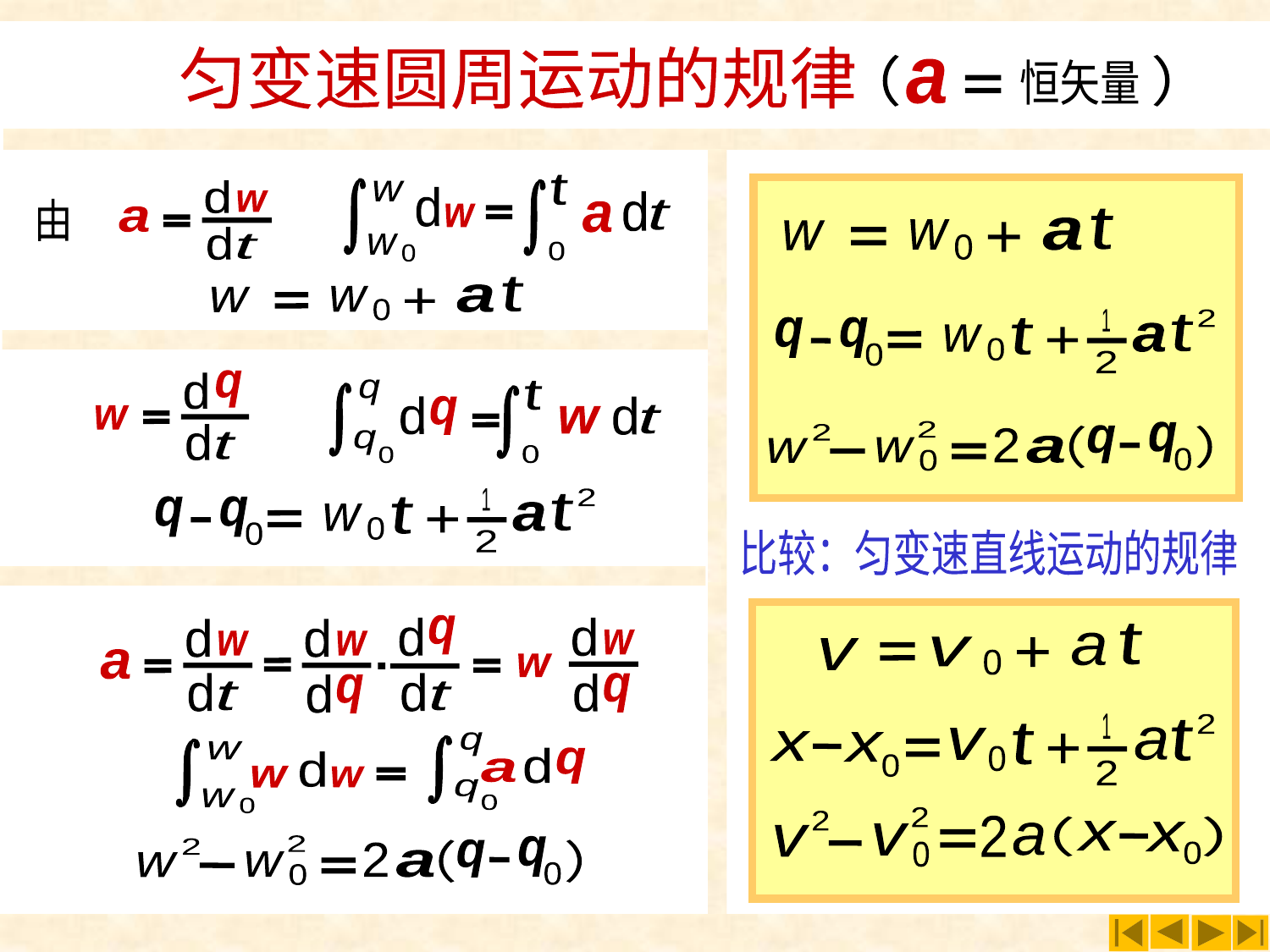

# 匀变速圆周运动
匀变速圆周运动的规律
（                  ）
α
恒矢量

t

0

ω
ω
0

t
α

ω
0
ω
+
1

2
2
t
θ
θ
t

α
ω
+
0

0
2
θ
2
θ
（        ）
2

α
ω
0
ω

0

d
ω
α

d
t
由
d
d
t

α
ω
t
α

ω
0
ω
+

θ
d
ω

d
t
θ

θ
0
t

0
θ
d
d
t
ω

1

2
2
t
θ
θ
t

α
ω
+
0

0
比较：匀变速直线运动的规律

t
a

v
+
v
0
1

2
2
t
t
a
v

+
0
x
x

0
2
2
v
v
0

2
（        ）

x
x
a

0

θ
d
d
d
d
ω
ω
ω
α

ω
.

θ
d
d
d
θ
d
t
t
θ

θ
0

ω
ω
0
θ
d
d
α

ω
ω
2
θ
2
θ
（        ）
2

α
ω
0
ω

0